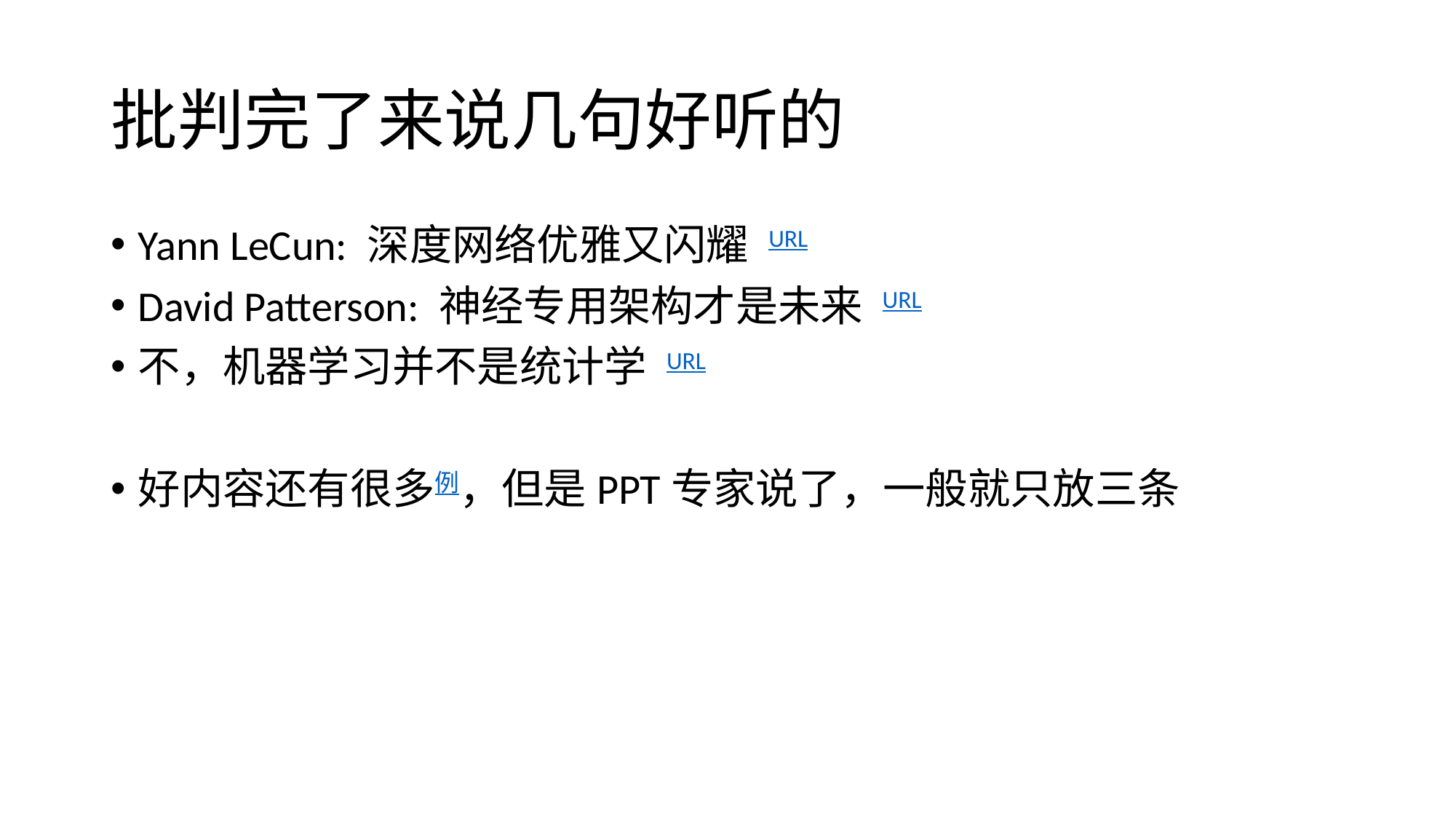

# 批判完了来说几句好听的
Yann LeCun: 深度网络优雅又闪耀 URL
David Patterson: 神经专用架构才是未来 URL
不，机器学习并不是统计学 URL

好内容还有很多例，但是PPT专家说了，一般就只放三条